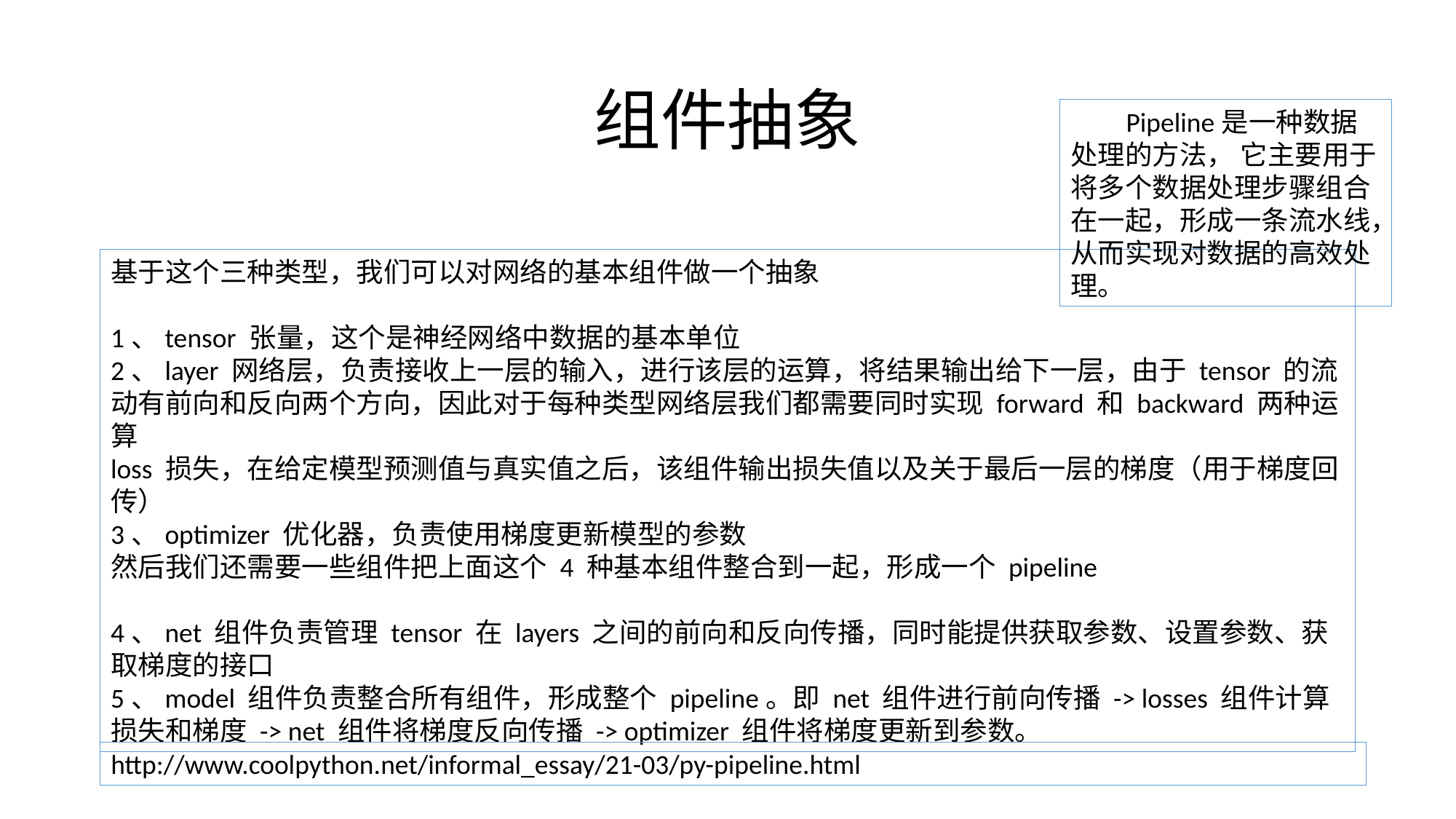

# 组件抽象
         Pipeline是一种数据处理的方法， 它主要用于将多个数据处理步骤组合在一起，形成一条流水线，从而实现对数据的高效处理。
基于这个三种类型，我们可以对网络的基本组件做一个抽象

1、tensor 张量，这个是神经网络中数据的基本单位
2、layer 网络层，负责接收上一层的输入，进行该层的运算，将结果输出给下一层，由于 tensor 的流动有前向和反向两个方向，因此对于每种类型网络层我们都需要同时实现 forward 和 backward 两种运算
loss 损失，在给定模型预测值与真实值之后，该组件输出损失值以及关于最后一层的梯度（用于梯度回传）
3、optimizer 优化器，负责使用梯度更新模型的参数
然后我们还需要一些组件把上面这个 4 种基本组件整合到一起，形成一个 pipeline

4、net 组件负责管理 tensor 在 layers 之间的前向和反向传播，同时能提供获取参数、设置参数、获取梯度的接口
5、model 组件负责整合所有组件，形成整个 pipeline。即 net 组件进行前向传播 -> losses 组件计算损失和梯度 -> net 组件将梯度反向传播 -> optimizer 组件将梯度更新到参数。
http://www.coolpython.net/informal_essay/21-03/py-pipeline.html